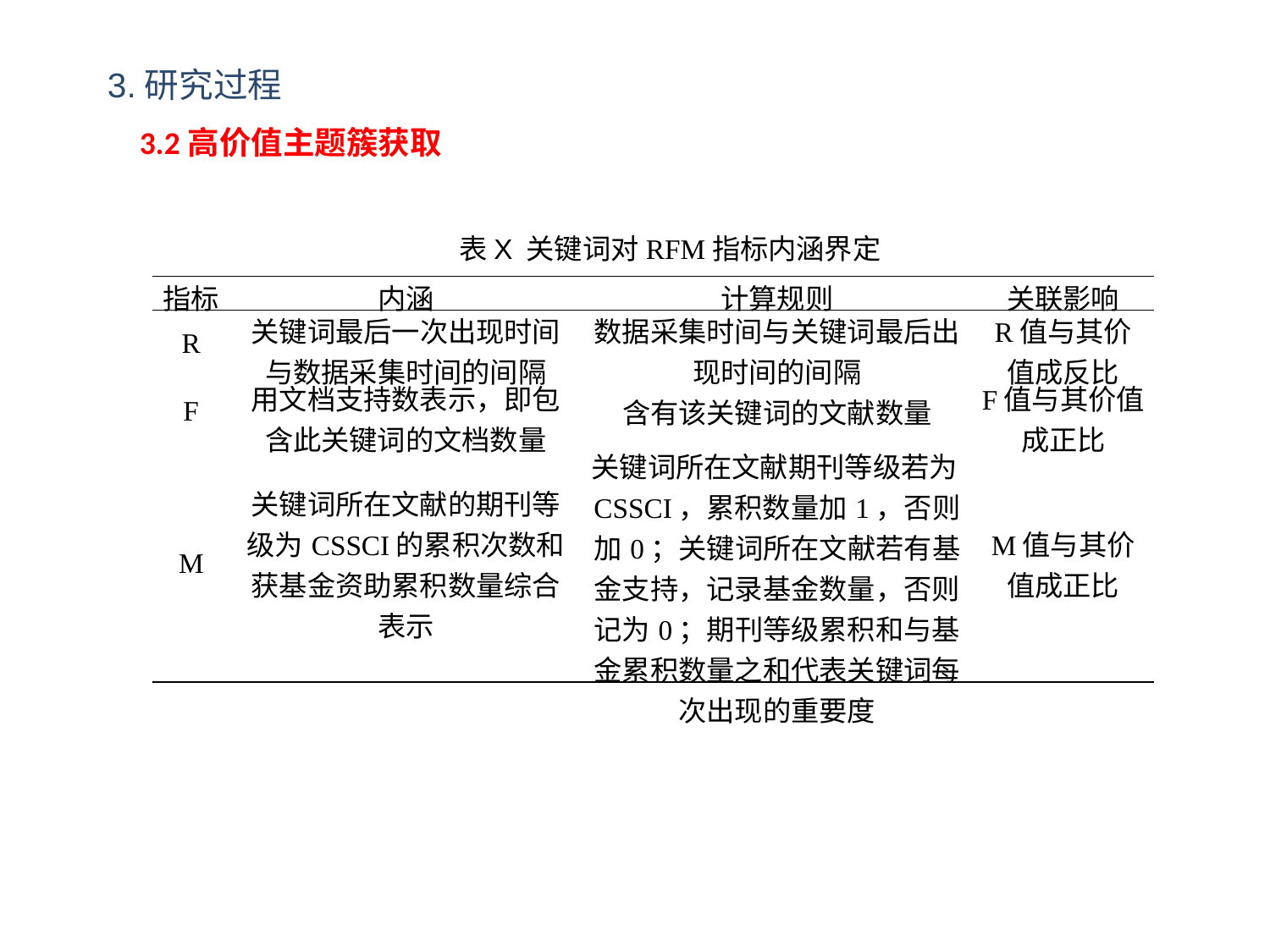

3.研究过程
3.2高价值主题簇获取
表X 关键词对RFM指标内涵界定
| 指标 | 内涵 | 计算规则 | 关联影响 |
| --- | --- | --- | --- |
| R | 关键词最后一次出现时间与数据采集时间的间隔 | 数据采集时间与关键词最后出现时间的间隔 | R值与其价值成反比 |
| F | 用文档支持数表示，即包含此关键词的文档数量 | 含有该关键词的文献数量 | F值与其价值成正比 |
| M | 关键词所在文献的期刊等级为CSSCI的累积次数和获基金资助累积数量综合表示 | 关键词所在文献期刊等级若为CSSCI，累积数量加1，否则加0；关键词所在文献若有基金支持，记录基金数量，否则记为0；期刊等级累积和与基金累积数量之和代表关键词每次出现的重要度 | M值与其价值成正比 |